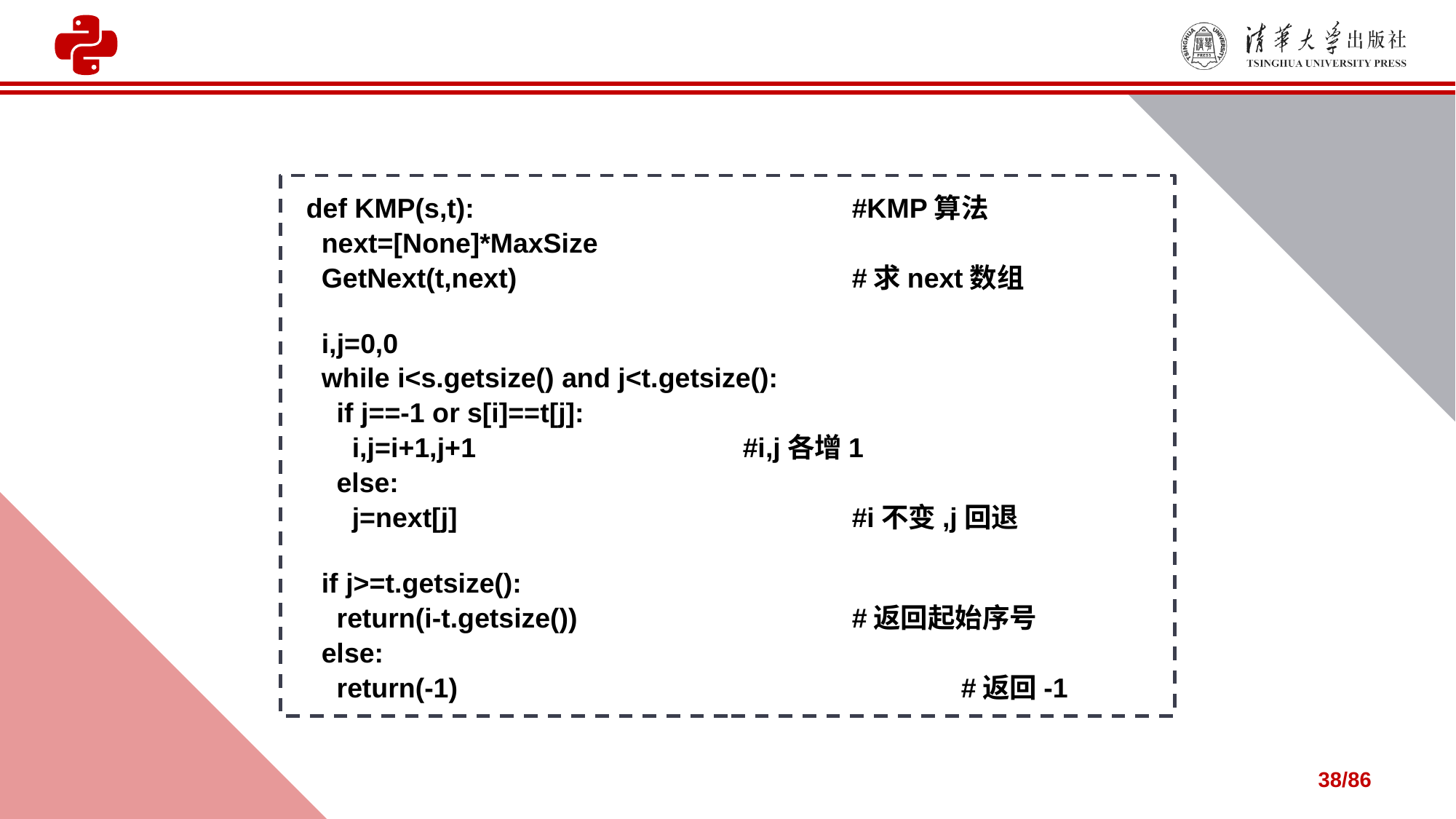

def KMP(s,t):                      		#KMP算法
  next=[None]*MaxSize
  GetNext(t,next)				#求next数组
  i,j=0,0
  while i<s.getsize() and j<t.getsize():
    if j==-1 or s[i]==t[j]:
      i,j=i+1,j+1             		#i,j各增1
    else:
      j=next[j] 		    		#i不变,j回退
  if j>=t.getsize():
    return(i-t.getsize())	    		#返回起始序号
  else:
    return(-1)					#返回-1

38/86